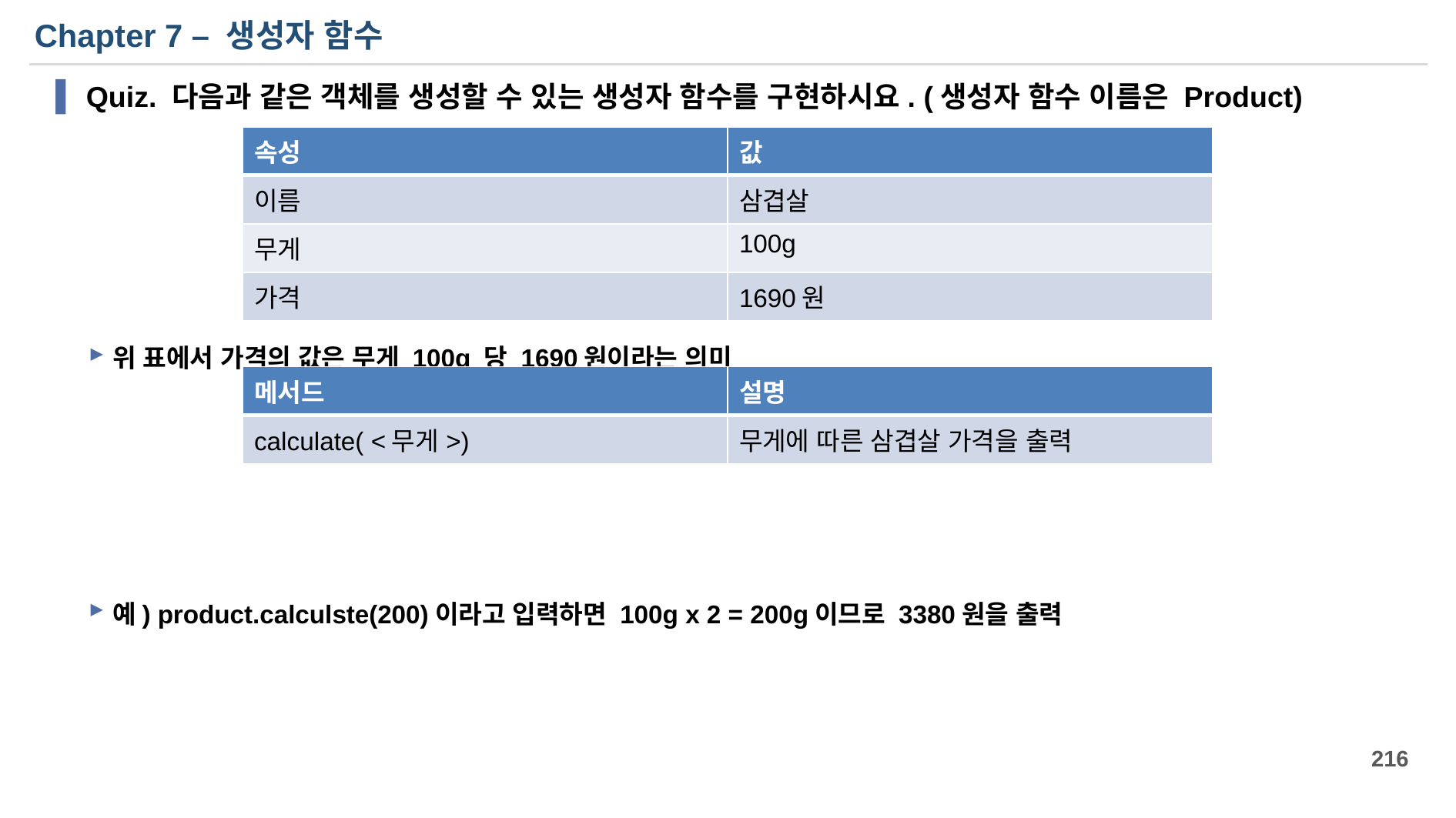

# Chapter 7 – 생성자 함수
Quiz. 다음과 같은 객체를 생성할 수 있는 생성자 함수를 구현하시요. (생성자 함수 이름은 Product)

위 표에서 가격의 값은 무게 100g 당 1690원이라는 의미

예) product.calculste(200)이라고 입력하면 100g x 2 = 200g이므로 3380원을 출력

| 속성 | 값 |
| --- | --- |
| 이름 | 삼겹살 |
| 무게 | 100g |
| 가격 | 1690원 |
| 메서드 | 설명 |
| --- | --- |
| calculate( <무게>) | 무게에 따른 삼겹살 가격을 출력 |
216